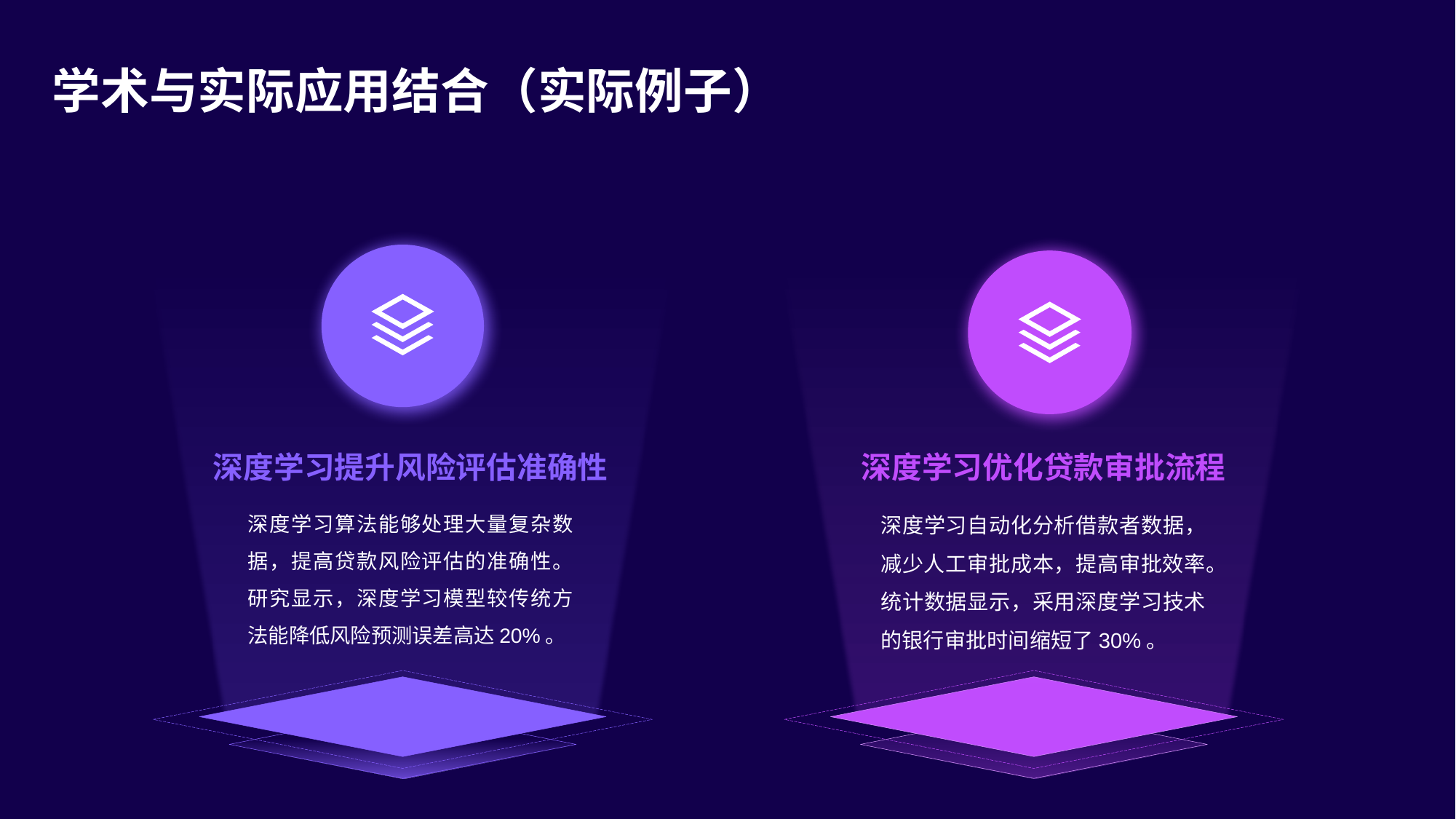

学术与实际应用结合（实际例子）

深度学习提升风险评估准确性
深度学习优化贷款审批流程
深度学习算法能够处理大量复杂数据，提高贷款风险评估的准确性。研究显示，深度学习模型较传统方法能降低风险预测误差高达20%。
深度学习自动化分析借款者数据，减少人工审批成本，提高审批效率。统计数据显示，采用深度学习技术的银行审批时间缩短了30%。